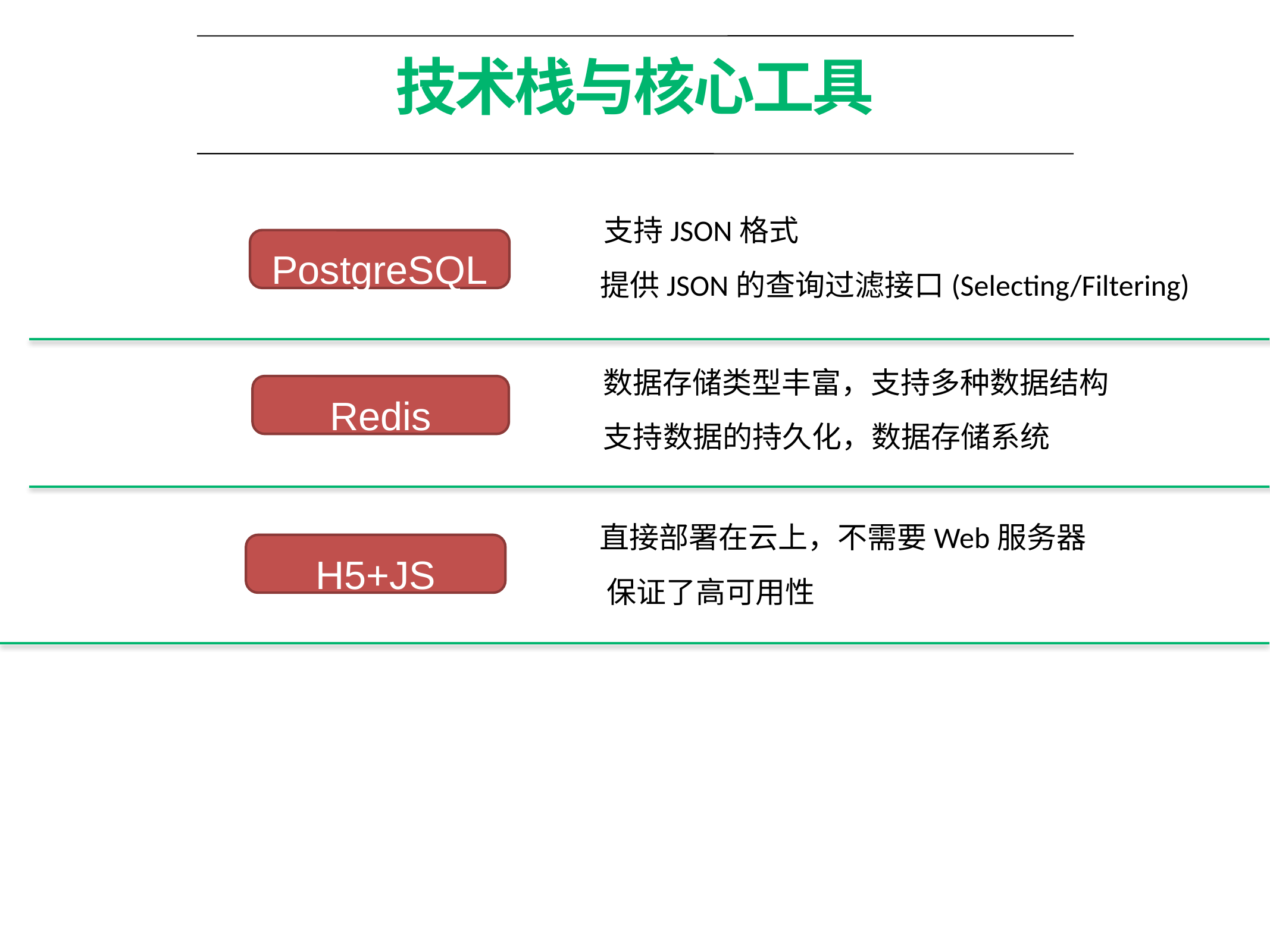

# 技术栈与核心工具
支持JSON格式
提供JSON的查询过滤接口(Selecting/Filtering)
PostgreSQL

数据存储类型丰富，支持多种数据结构
Redis
支持数据的持久化，数据存储系统

直接部署在云上，不需要Web服务器
保证了高可用性
H5+JS